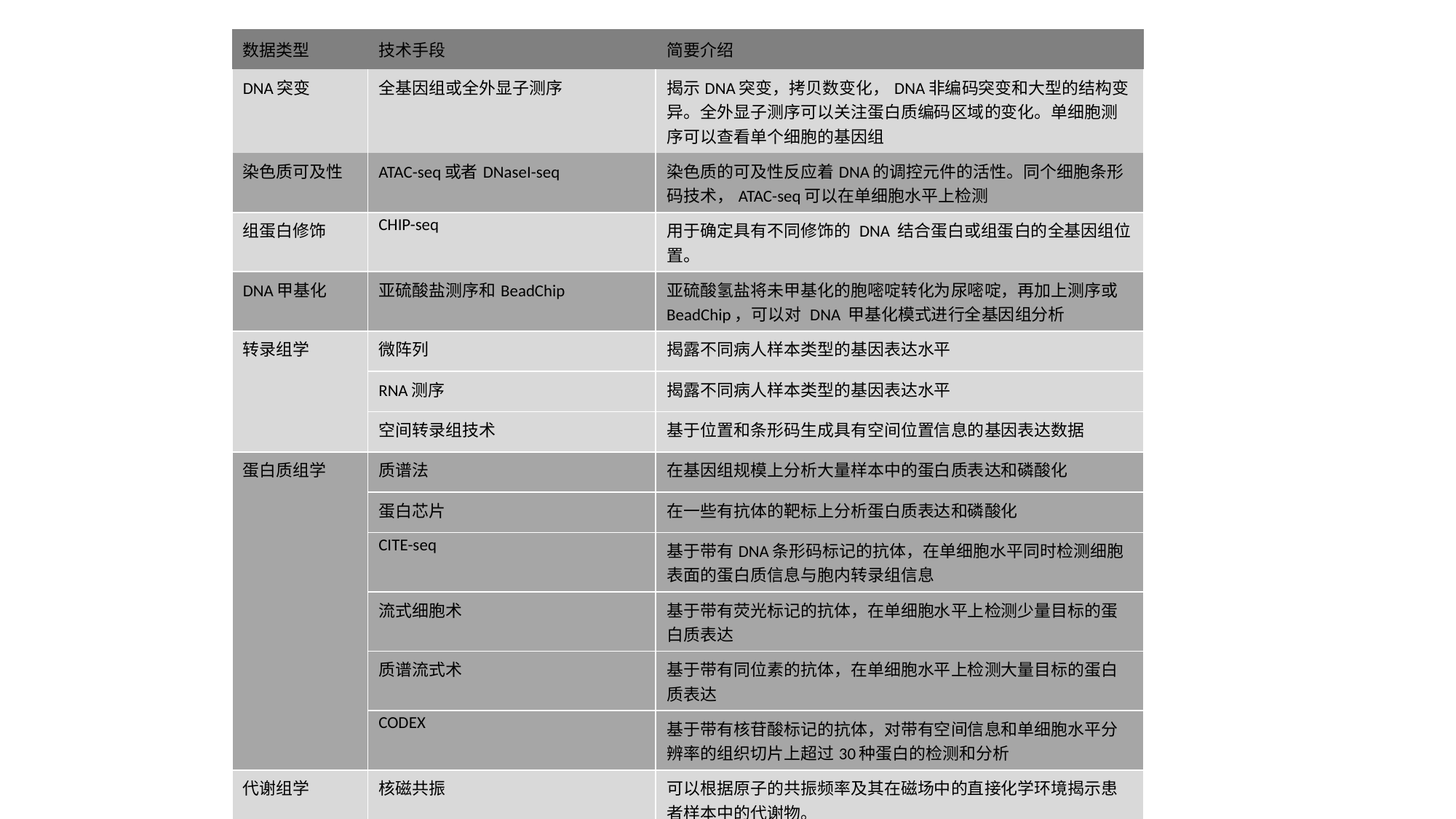

| 数据类型 | 技术手段 | 简要介绍 |
| --- | --- | --- |
| DNA突变 | 全基因组或全外显子测序 | 揭示DNA突变，拷贝数变化，DNA非编码突变和大型的结构变异。全外显子测序可以关注蛋白质编码区域的变化。单细胞测序可以查看单个细胞的基因组 |
| 染色质可及性 | ATAC-seq或者DNaseI-seq | 染色质的可及性反应着DNA的调控元件的活性。同个细胞条形码技术，ATAC-seq可以在单细胞水平上检测 |
| 组蛋白修饰 | CHIP-seq | 用于确定具有不同修饰的 DNA 结合蛋白或组蛋白的全基因组位置。 |
| DNA甲基化 | 亚硫酸盐测序和BeadChip | 亚硫酸氢盐将未甲基化的胞嘧啶转化为尿嘧啶，再加上测序或 BeadChip，可以对 DNA 甲基化模式进行全基因组分析 |
| 转录组学 | 微阵列 | 揭露不同病人样本类型的基因表达水平 |
|  | RNA测序 | 揭露不同病人样本类型的基因表达水平 |
|  | 空间转录组技术 | 基于位置和条形码生成具有空间位置信息的基因表达数据 |
| 蛋白质组学 | 质谱法 | 在基因组规模上分析大量样本中的蛋白质表达和磷酸化 |
|  | 蛋白芯片 | 在一些有抗体的靶标上分析蛋白质表达和磷酸化 |
|  | CITE-seq | 基于带有DNA条形码标记的抗体，在单细胞水平同时检测细胞表面的蛋白质信息与胞内转录组信息 |
|  | 流式细胞术 | 基于带有荧光标记的抗体，在单细胞水平上检测少量目标的蛋白质表达 |
|  | 质谱流式术 | 基于带有同位素的抗体，在单细胞水平上检测大量目标的蛋白质表达 |
|  | CODEX | 基于带有核苷酸标记的抗体，对带有空间信息和单细胞水平分辨率的组织切片上超过30种蛋白的检测和分析 |
| 代谢组学 | 核磁共振 | 可以根据原子的共振频率及其在磁场中的直接化学环境揭示患者样本中的代谢物。 |
|  | 质谱法 | 根据质荷比和已知代谢物数据库中的比较揭示样品中的代谢物 |